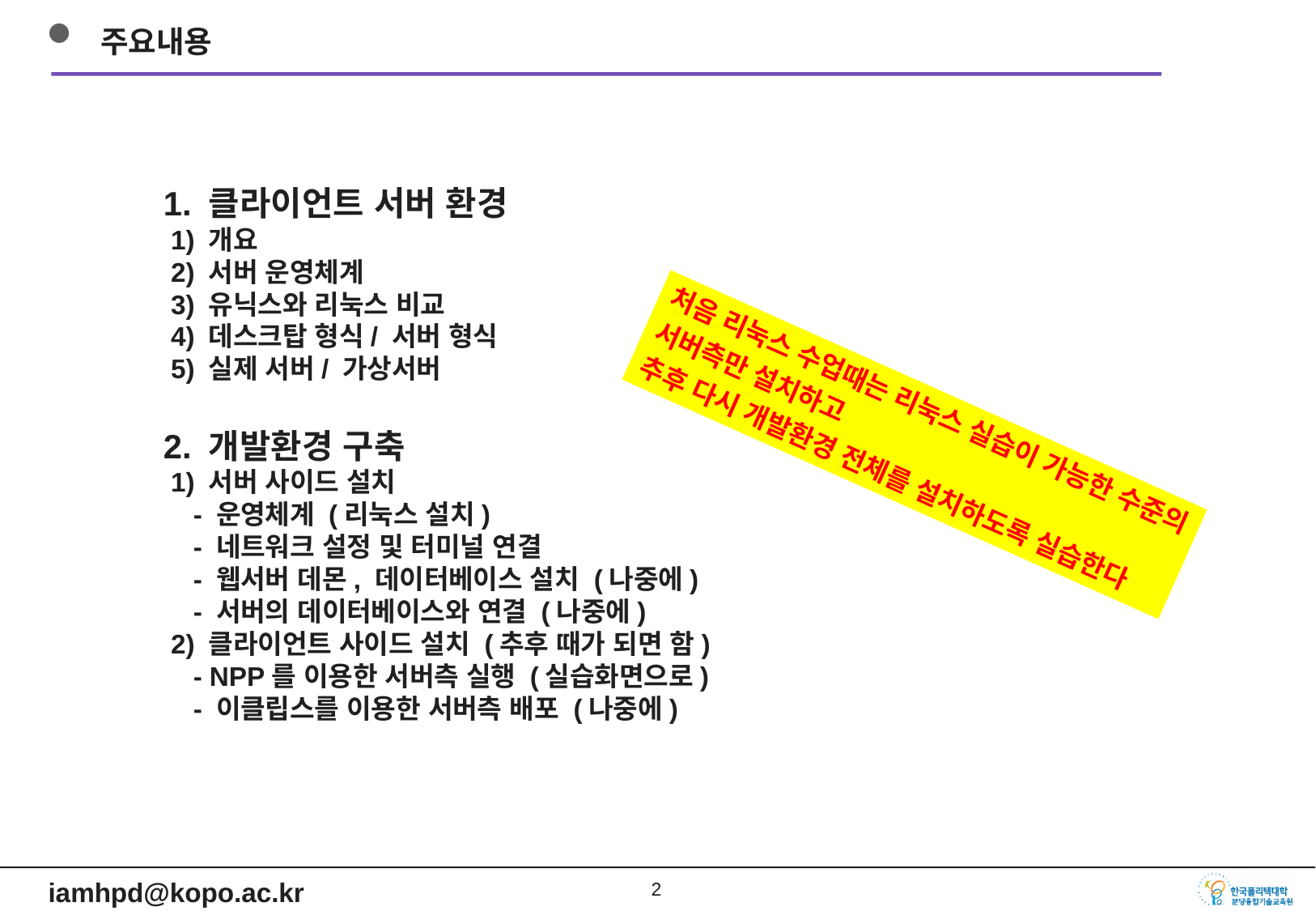

주요내용

1. 클라이언트 서버 환경
 1) 개요
 2) 서버 운영체계
 3) 유닉스와 리눅스 비교
 4) 데스크탑 형식/ 서버 형식
 5) 실제 서버/ 가상서버

2. 개발환경 구축
 1) 서버 사이드 설치
    - 운영체계 (리눅스 설치)
    - 네트워크 설정 및 터미널 연결
    - 웹서버 데몬, 데이터베이스 설치 (나중에)
    - 서버의 데이터베이스와 연결 (나중에)
 2) 클라이언트 사이드 설치 (추후 때가 되면 함)
    - NPP를 이용한 서버측 실행 (실습화면으로)
    - 이클립스를 이용한 서버측 배포 (나중에)

처음 리눅스 수업때는 리눅스 실습이 가능한 수준의
서버측만 설치하고
추후 다시 개발환경 전체를 설치하도록 실습한다
2